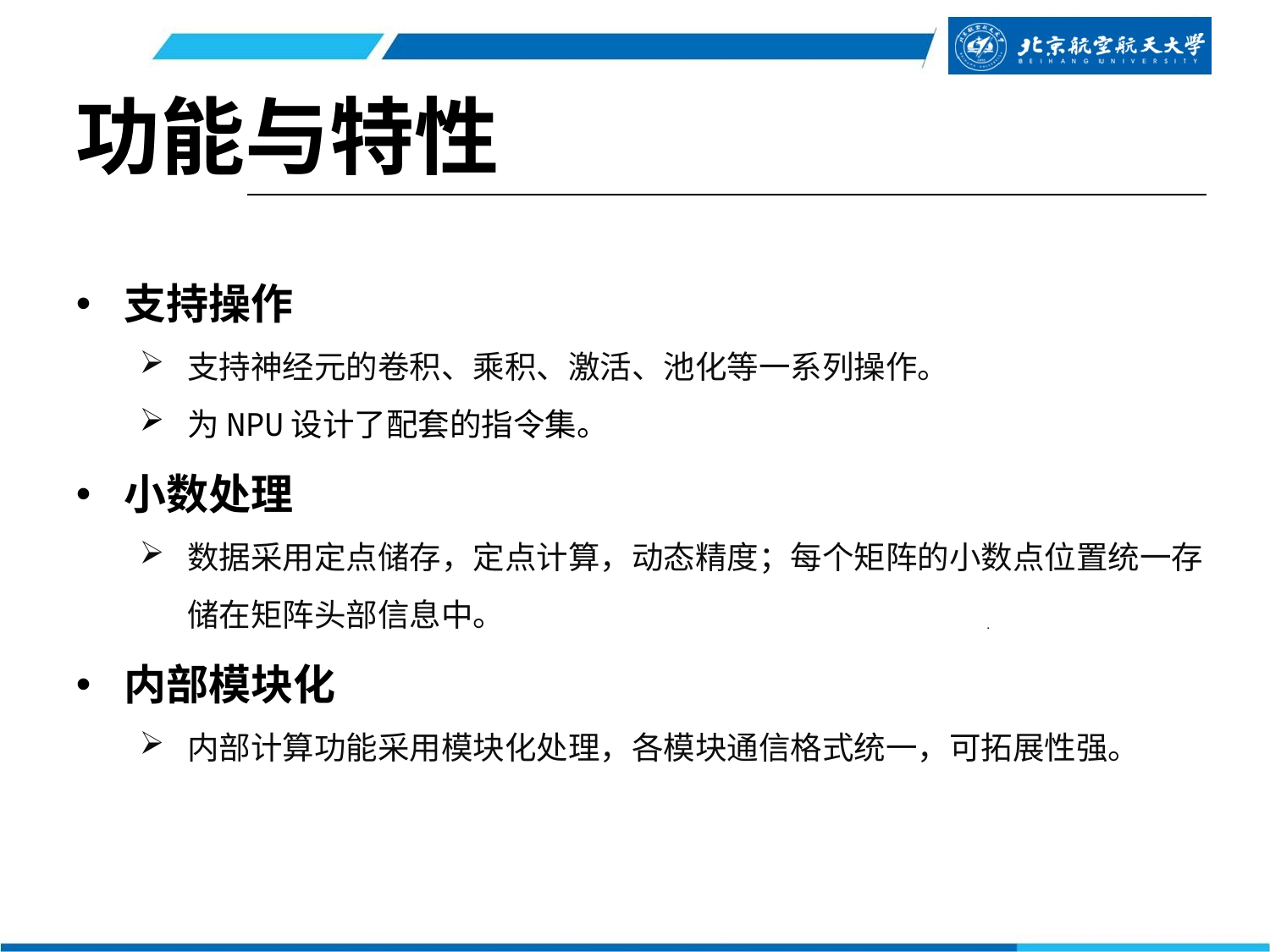

# 功能与特性
支持操作
支持神经元的卷积、乘积、激活、池化等一系列操作。
为NPU设计了配套的指令集。
小数处理
数据采用定点储存，定点计算，动态精度；每个矩阵的小数点位置统一存储在矩阵头部信息中。
内部模块化
内部计算功能采用模块化处理，各模块通信格式统一，可拓展性强。